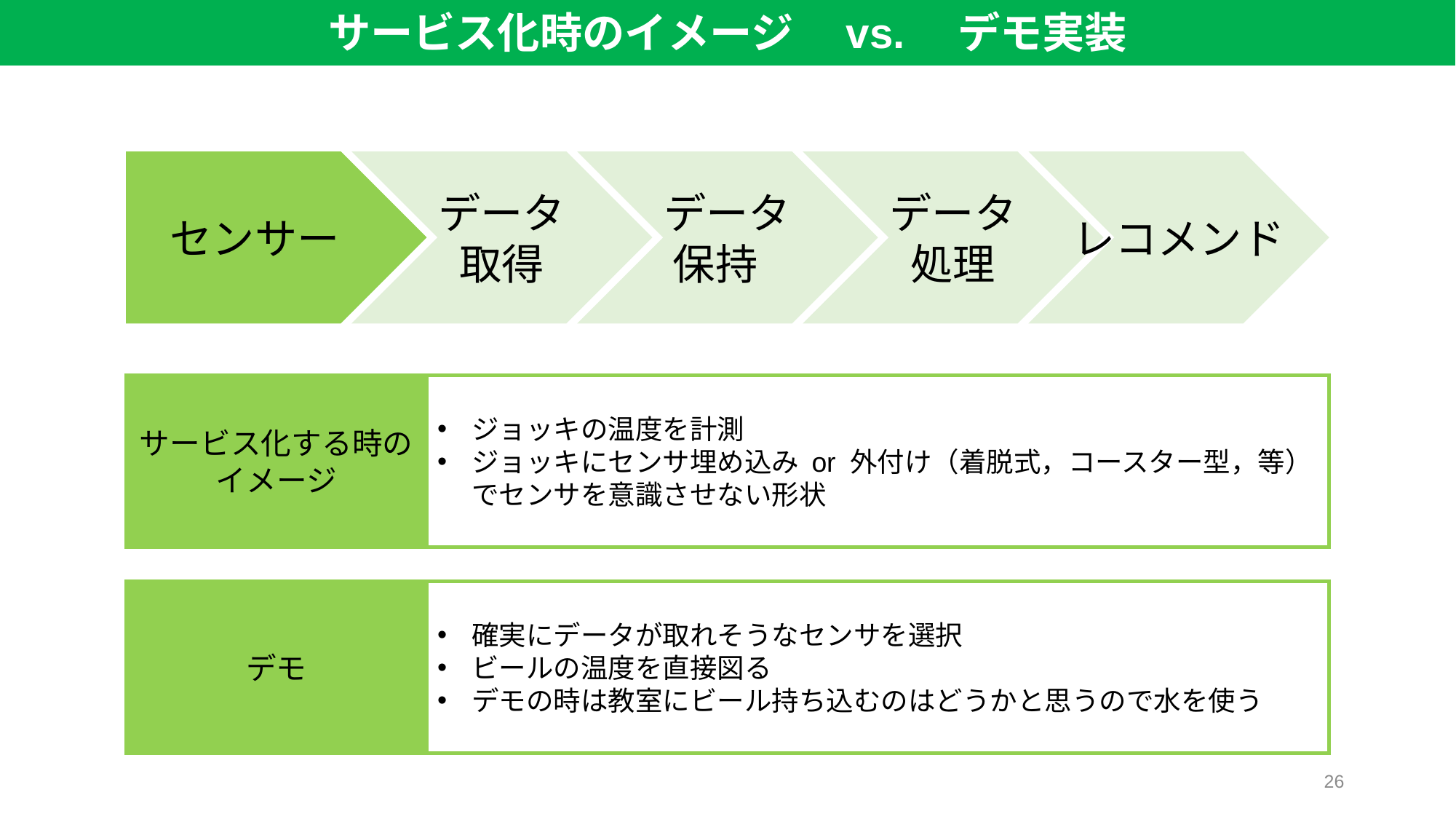

サービス化時のイメージ　vs.　デモ実装
センサー
データ
取得
データ
保持
データ
処理
レコメンド
サービス化する時の
イメージ
ジョッキの温度を計測
ジョッキにセンサ埋め込み or 外付け（着脱式，コースター型，等）でセンサを意識させない形状
デモ
確実にデータが取れそうなセンサを選択
ビールの温度を直接図る
デモの時は教室にビール持ち込むのはどうかと思うので水を使う
26